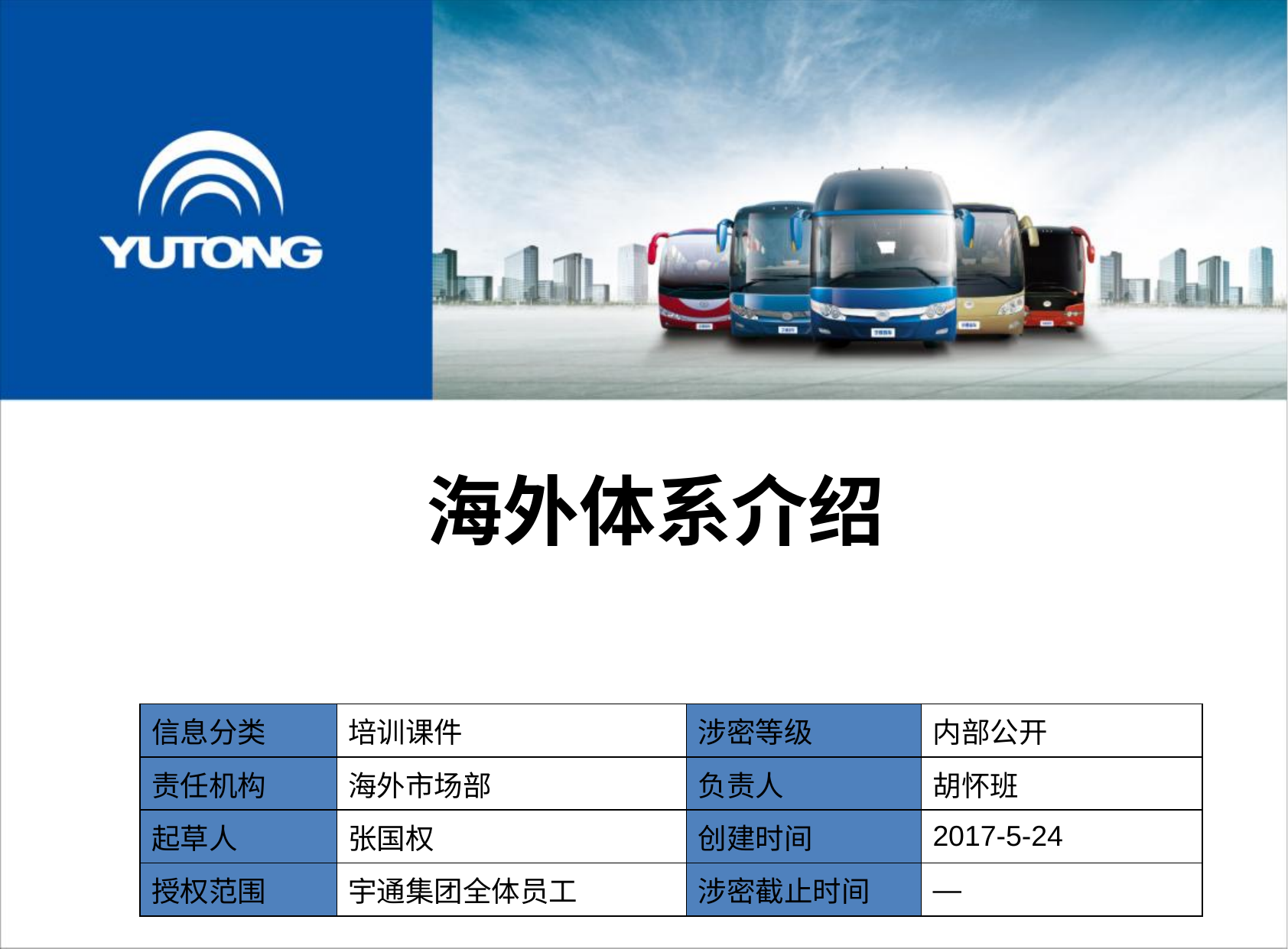

海外体系介绍
| 信息分类 | 培训课件 | 涉密等级 | 内部公开 |
| --- | --- | --- | --- |
| 责任机构 | 海外市场部 | 负责人 | 胡怀班 |
| 起草人 | 张国权 | 创建时间 | 2017-5-24 |
| 授权范围 | 宇通集团全体员工 | 涉密截止时间 | — |